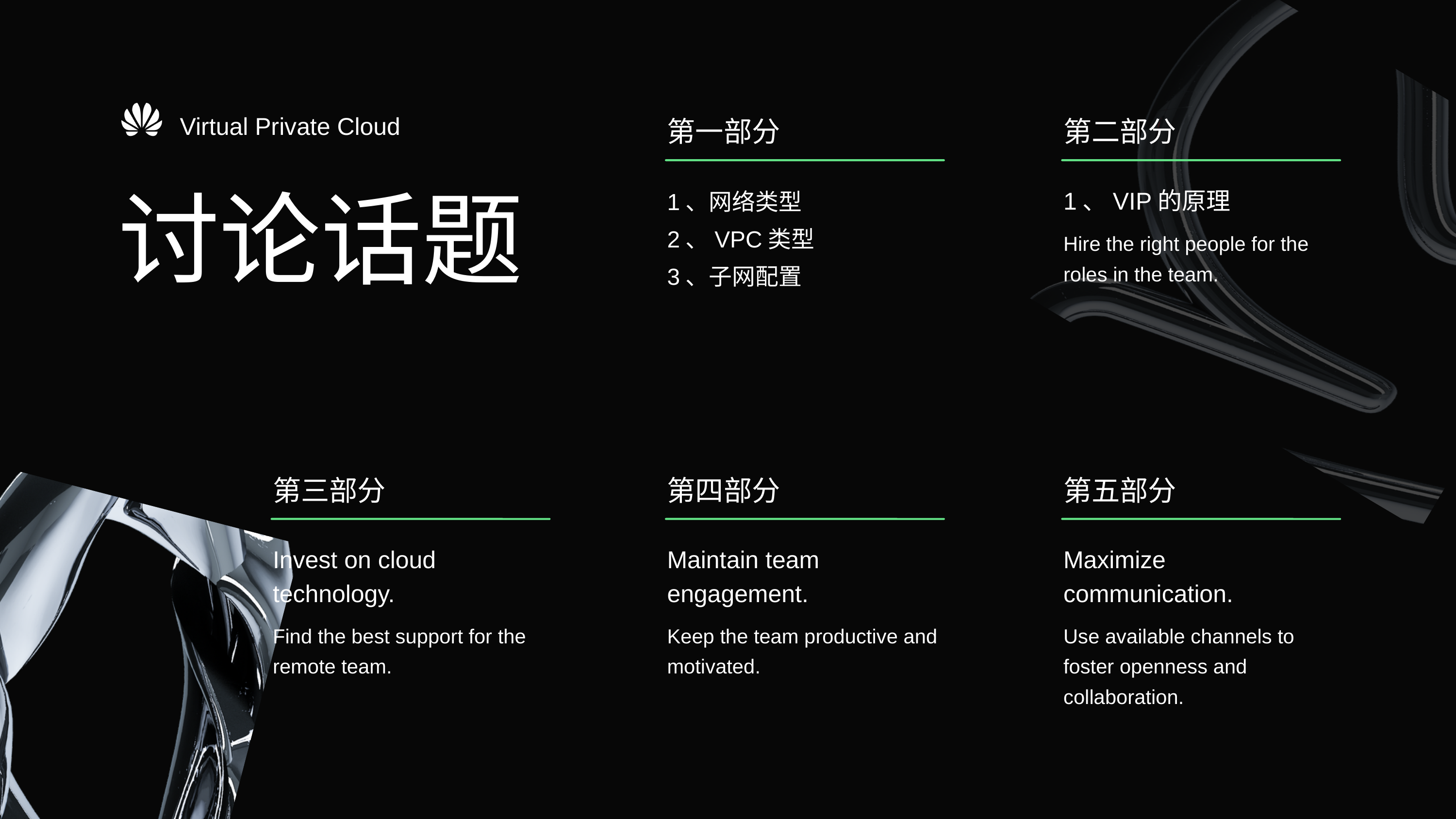

Virtual Private Cloud
讨论话题
第一部分

1、网络类型
2、VPC类型
3、子网配置
第二部分

1、VIP的原理
Hire the right people for the roles in the team.

第三部分

Invest on cloud technology.
Find the best support for the remote team.
第四部分

Maintain team engagement.
Keep the team productive and motivated.
第五部分

Maximize communication.
Use available channels to foster openness and collaboration.